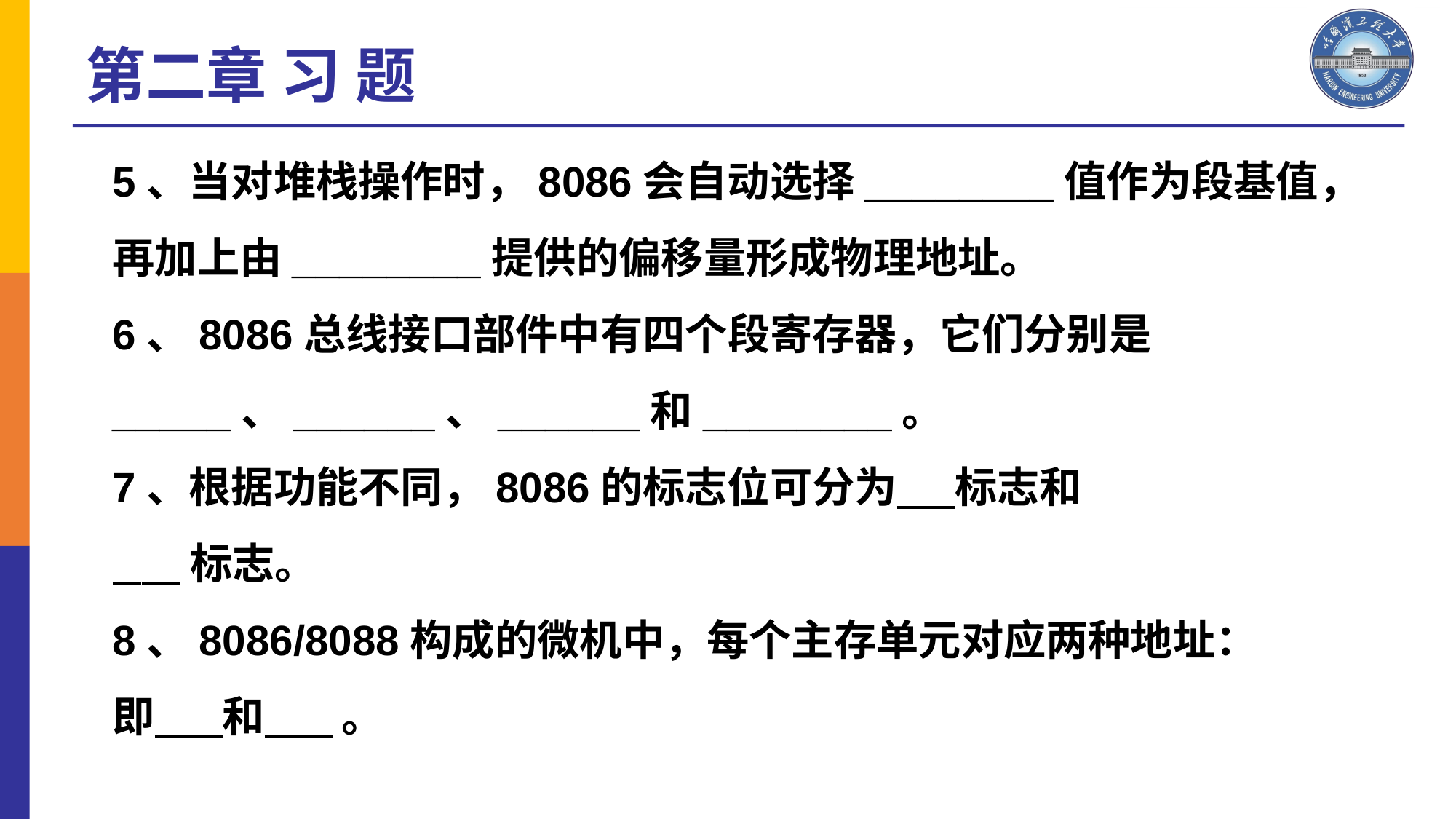

第二章 习 题
5、当对堆栈操作时，8086会自动选择________值作为段基值，再加上由________提供的偏移量形成物理地址。
6、8086总线接口部件中有四个段寄存器，它们分别是_____、______、______和________。
7、根据功能不同，8086的标志位可分为      标志和
       标志。
8、8086/8088构成的微机中，每个主存单元对应两种地址：
即       和        。